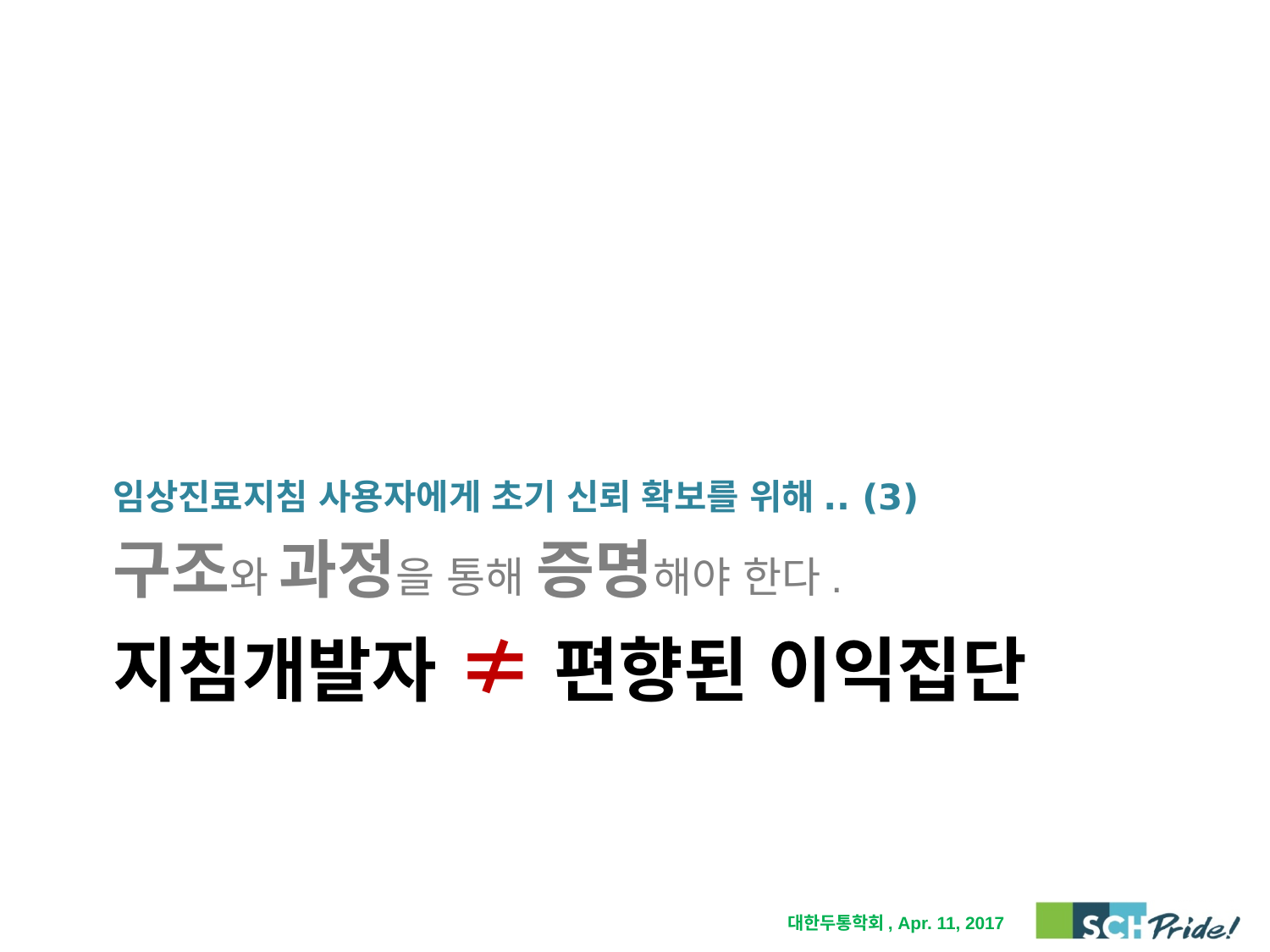

임상진료지침 사용자에게 초기 신뢰 확보를 위해.. (3)
구조와 과정을 통해 증명해야 한다.
# 지침개발자 ≠ 편향된 이익집단